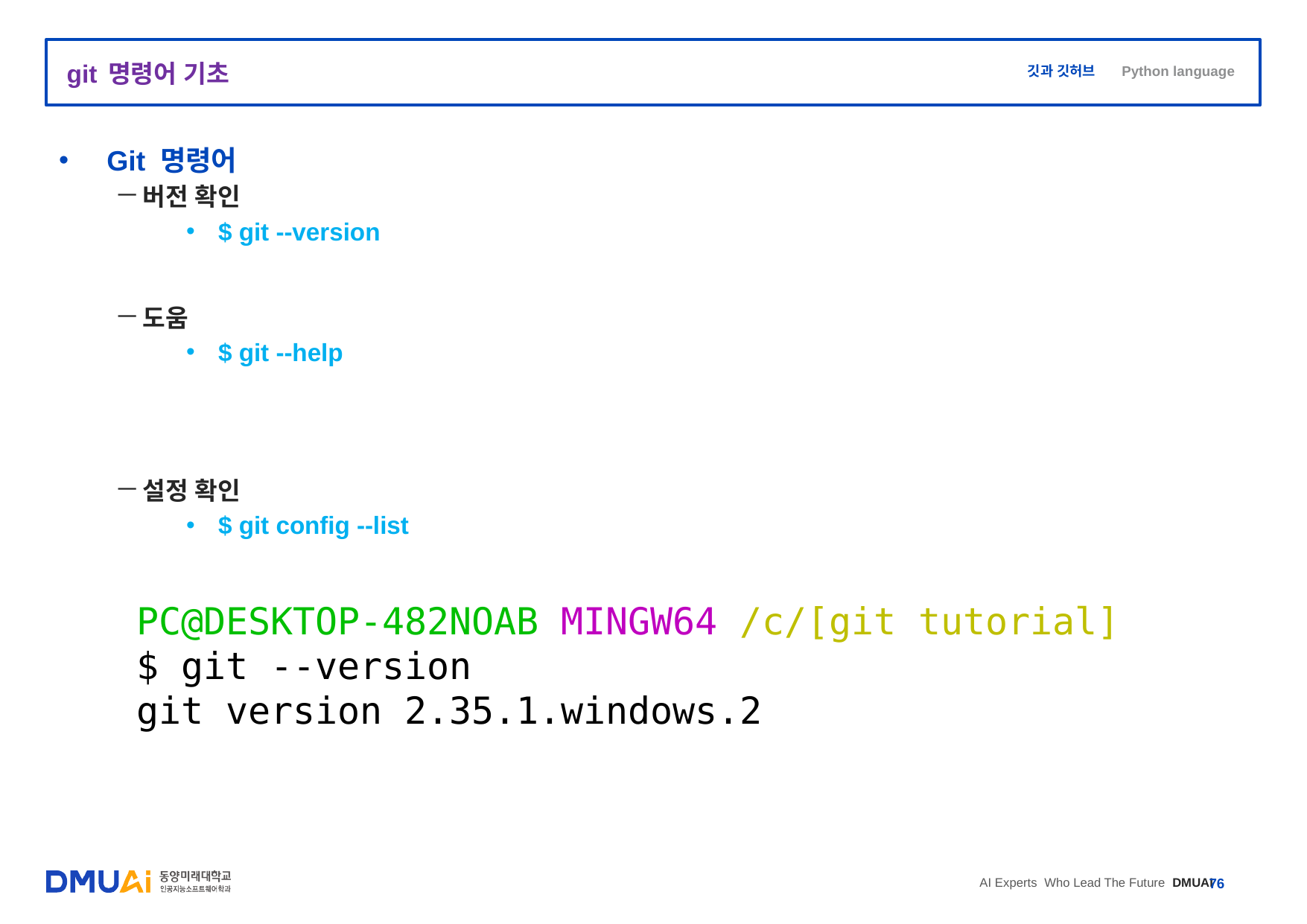

# git 명령어 기초
Git 명령어
버전 확인
$ git --version

도움
$ git --help

설정 확인
$ git config --list

PC@DESKTOP-482NOAB MINGW64 /c/[git tutorial]
$ git --version
git version 2.35.1.windows.2